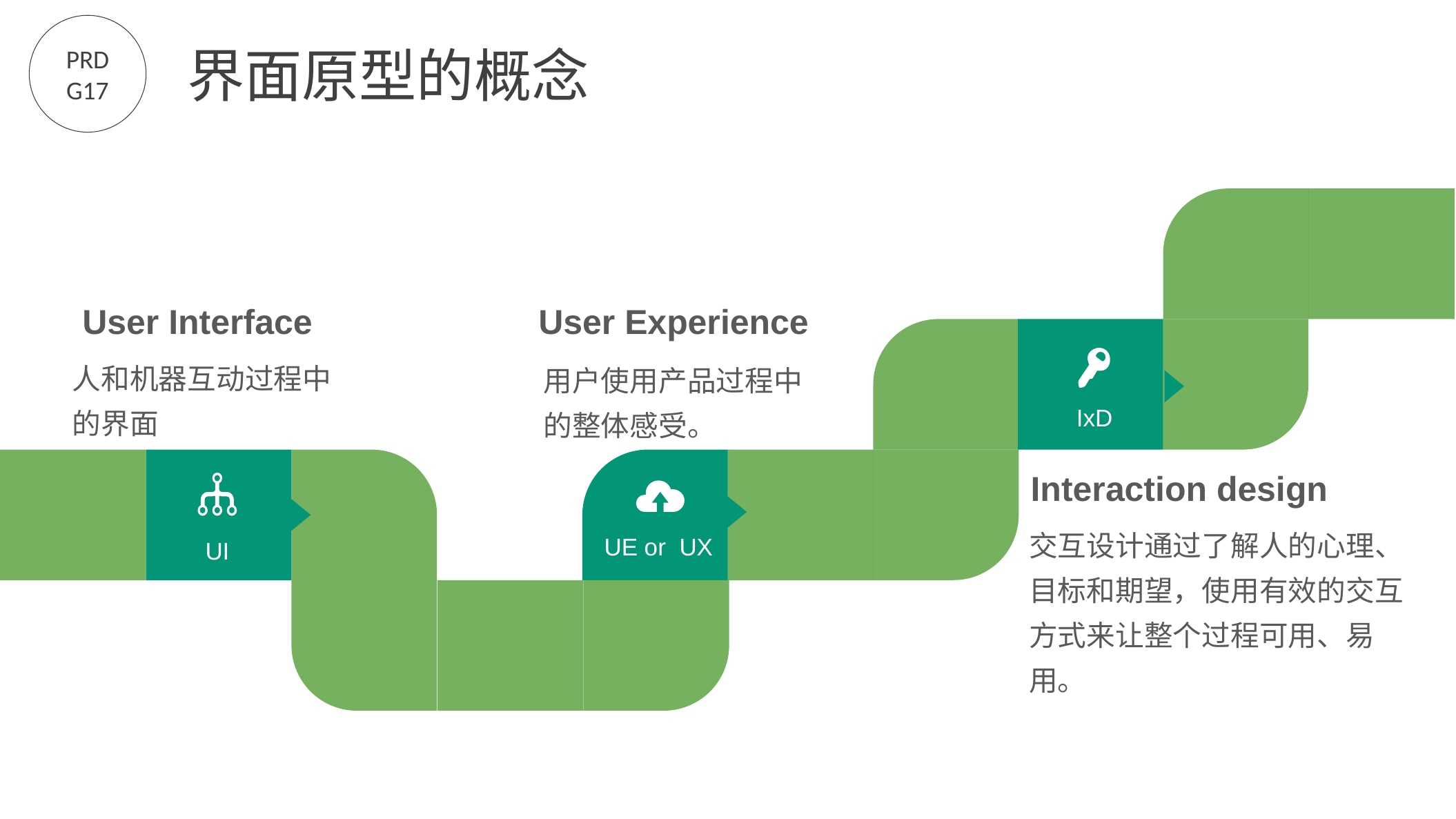

PRD
G17
界面原型的概念

User Interface
User Experience
人和机器互动过程中的界面

用户使用产品过程中的整体感受。
IxD

 Interaction design

交互设计通过了解人的心理、目标和期望，使用有效的交互方式来让整个过程可用、易用。
UE or  UX
UI